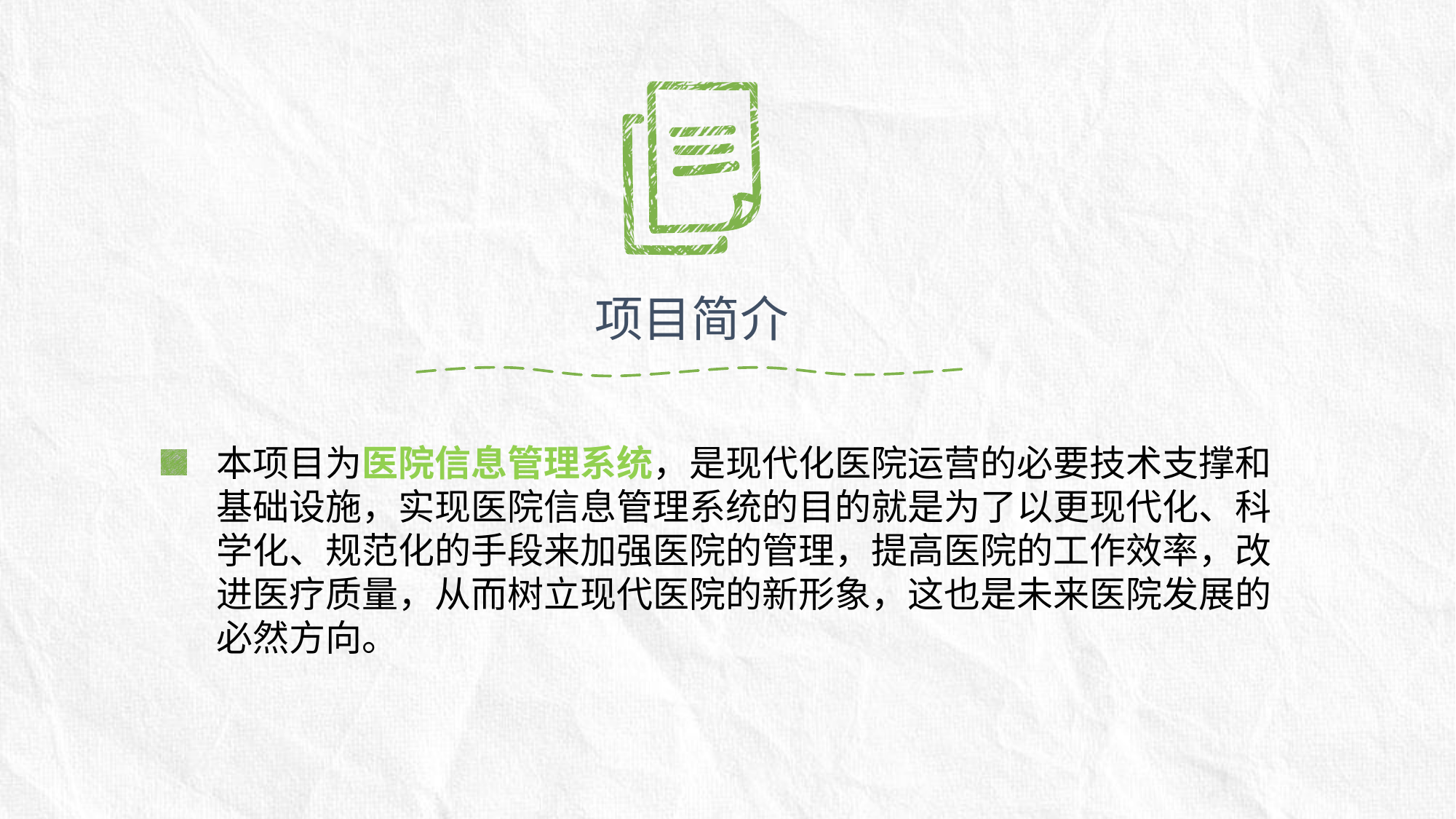

项目简介

本项目为医院信息管理系统，是现代化医院运营的必要技术支撑和基础设施，实现医院信息管理系统的目的就是为了以更现代化、科学化、规范化的手段来加强医院的管理，提高医院的工作效率，改进医疗质量，从而树立现代医院的新形象，这也是未来医院发展的必然方向。